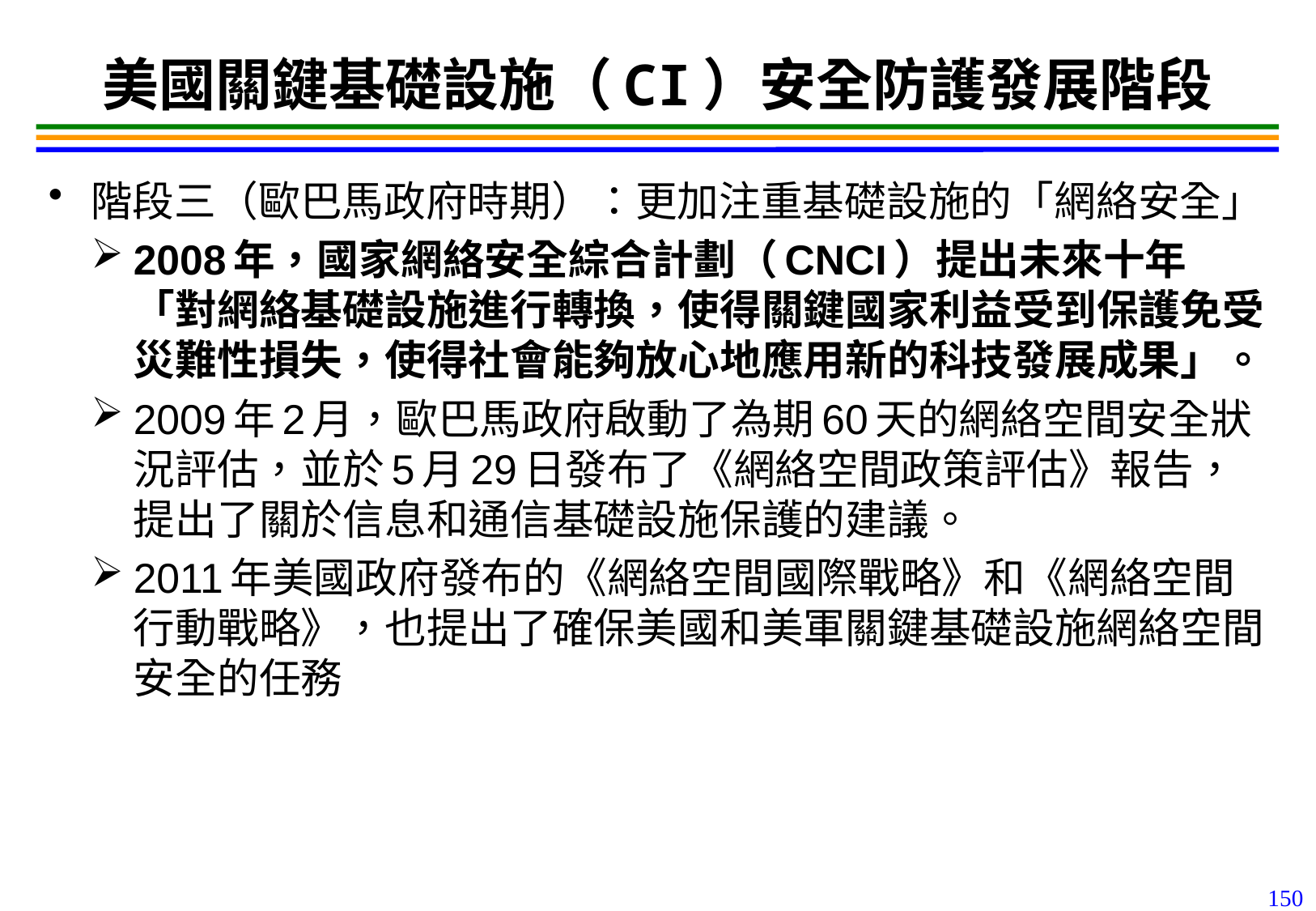

150
# 美國關鍵基礎設施（CI）安全防護發展階段
階段三（歐巴馬政府時期）：更加注重基礎設施的「網絡安全」
2008年，國家網絡安全綜合計劃（CNCI）提出未來十年「對網絡基礎設施進行轉換，使得關鍵國家利益受到保護免受災難性損失，使得社會能夠放心地應用新的科技發展成果」。
2009年2月，歐巴馬政府啟動了為期60天的網絡空間安全狀況評估，並於5月29日發布了《網絡空間政策評估》報告，提出了關於信息和通信基礎設施保護的建議。
2011年美國政府發布的《網絡空間國際戰略》和《網絡空間行動戰略》，也提出了確保美國和美軍關鍵基礎設施網絡空間安全的任務